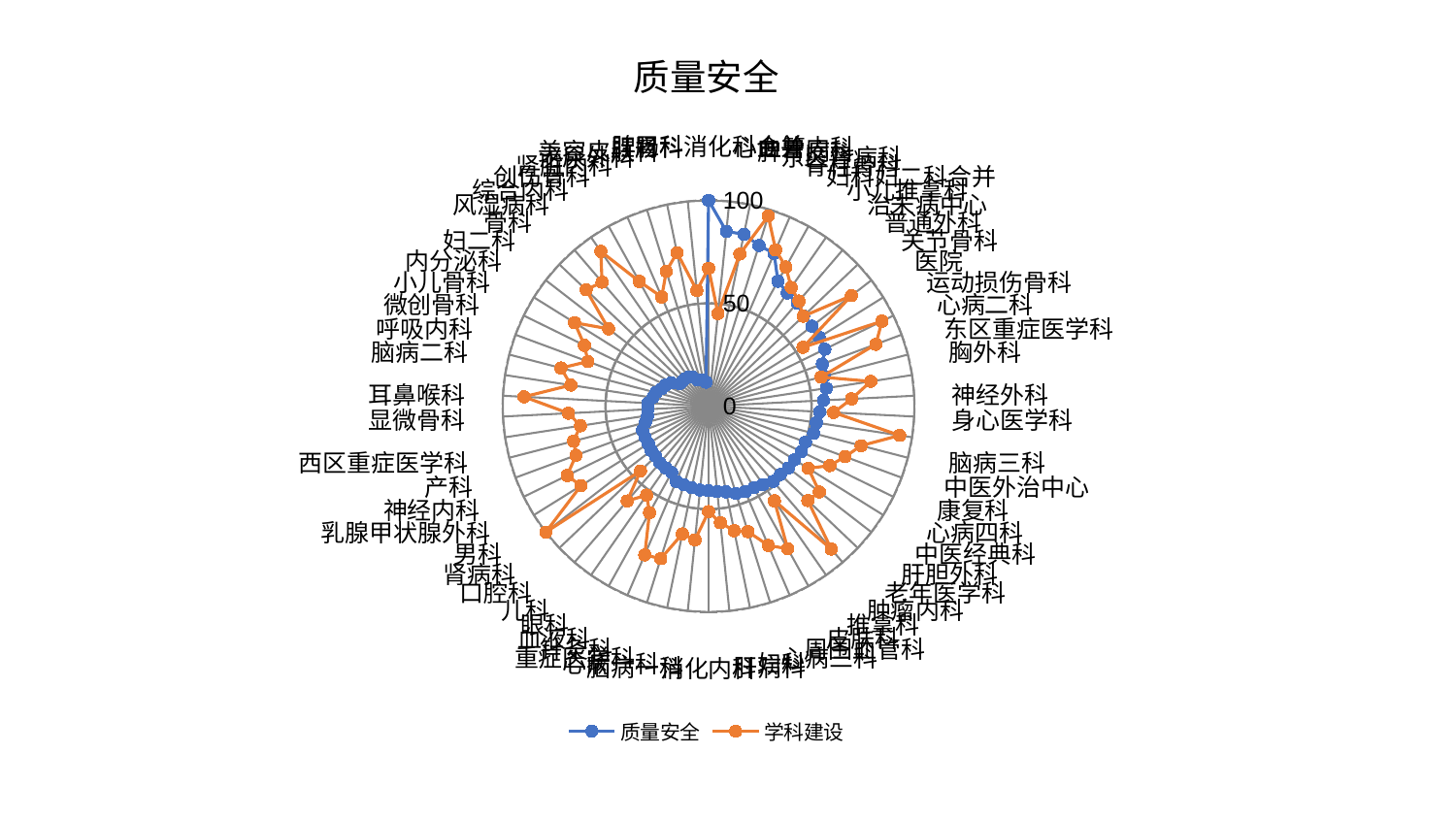

### Chart: 质量安全

| Category | 质量安全 | 学科建设 |
|---|---|---|
| 脾胃科消化科合并 | 100.00000000000001 | 66.9837727845921 |
| 心血管内科 | 85.3836115186383 | 45.284243792529196 |
| 脾胃病科 | 85.25173819728792 | 75.4760438055059 |
| 东区肾病科 | 81.84457571977202 | 96.85860624539184 |
| 脊柱骨科 | 80.76516959676731 | 82.61963184670111 |
| 妇科妇二科合并 | 69.43500524573524 | 77.3702080405598 |
| 小儿推拿科 | 67.00543141423947 | 70.31433175554034 |
| 治未病中心 | 66.09290024718126 | 67.36015094945543 |
| 普通外科 | 63.61495889520884 | 63.428647424115795 |
| 关节骨科 | 63.49988996850636 | 87.70627095984399 |
| 医院 | 63.31292349723919 | 54.05932931801707 |
| 运动损伤骨科 | 62.89075418915534 | 93.84416182872948 |
| 心病二科 | 58.93872473961447 | 86.65243352750646 |
| 东区重症医学科 | 58.1178224431748 | 56.488530855935714 |
| 胸外科 | 57.88740435489755 | 79.72480595693118 |
| 神经外科 | 55.872645390230176 | 69.55177401873367 |
| 身心医学科 | 54.08736005542333 | 60.85298085564142 |
| 脑病三科 | 52.95657403361119 | 93.8893957821522 |
| 中医外治中心 | 52.71042686892201 | 76.57862940862998 |
| 康复科 | 50.19280071862835 | 70.70131106674101 |
| 心病四科 | 50.147215933454255 | 65.57568870379559 |
| 中医经典科 | 49.185225911705245 | 57.09129019383397 |
| 肝胆外科 | 49.089748478241944 | 68.09551857735364 |
| 老年医学科 | 48.16347287207123 | 66.52263665707149 |
| 肿瘤内科 | 48.1546728305786 | 91.5093284344847 |
| 推拿科 | 46.37160158877645 | 56.0143584968443 |
| 皮肤科 | 45.3620069566152 | 79.26821903645316 |
| 周围血管科 | 45.22002024140738 | 73.60898790296378 |
| 心病三科 | 44.48875640565969 | 63.875488048969174 |
| 妇科 | 42.48451547586021 | 61.75353989348231 |
| 肝病科 | 41.64154669012274 | 56.93490057122049 |
| 消化内科 | 41.06646458201721 | 51.21809879980146 |
| 脑病一科 | 40.956247472255065 | 65.32363982861447 |
| 心病一科 | 40.46922979630225 | 63.34136109022878 |
| 重症医学科 | 40.08194613647822 | 77.64429160798133 |
| 针灸科 | 39.793578844786964 | 78.62694731556567 |
| 血液科 | 36.93149012264055 | 59.15767843245242 |
| 眼科 | 36.51685924252685 | 52.66342943070468 |
| 儿科 | 36.28780836230111 | 60.684002987536076 |
| 口腔科 | 35.38441657730633 | 45.66915413979657 |
| 肾病科 | 35.23971541790947 | 100.0 |
| 男科 | 34.46343471184257 | 73.02703682953268 |
| 乳腺甲状腺外科 | 34.31490041474065 | 76.49817234708702 |
| 神经内科 | 34.238949833233676 | 68.68424552554288 |
| 产科 | 31.75269181990158 | 67.75005581801253 |
| 西区重症医学科 | 30.00040573936189 | 62.96129608699044 |
| 显微骨科 | 29.61467620967902 | 68.14479868972332 |
| 耳鼻喉科 | 29.422199373736515 | 89.76315062628541 |
| 脑病二科 | 27.3772259911638 | 67.64933238618788 |
| 呼吸内科 | 26.366525326192836 | 74.04593433497494 |
| 微创骨科 | 24.312139600676947 | 62.494833144272775 |
| 小儿骨科 | 23.254100976744116 | 67.14024085849859 |
| 内分泌科 | 21.46021560065432 | 76.6823035635177 |
| 妇二科 | 17.85964157059418 | 61.43438310695822 |
| 骨科 | 17.63417882291128 | 82.07437946750092 |
| 风湿病科 | 17.602087486439668 | 79.42609093064019 |
| 综合内科 | 17.135064778175746 | 91.63290281785682 |
| 创伤骨科 | 16.31710142748561 | 69.33080647312883 |
| 肾脏内科 | 13.88162352152187 | 57.74493569923477 |
| 泌尿外科 | 13.448501665566095 | 68.65559317111087 |
| 美容皮肤科 | 12.922306131360937 | 76.17575716746923 |
| 肛肠科 | 11.711925507725354 | 56.4730212461353 |
2